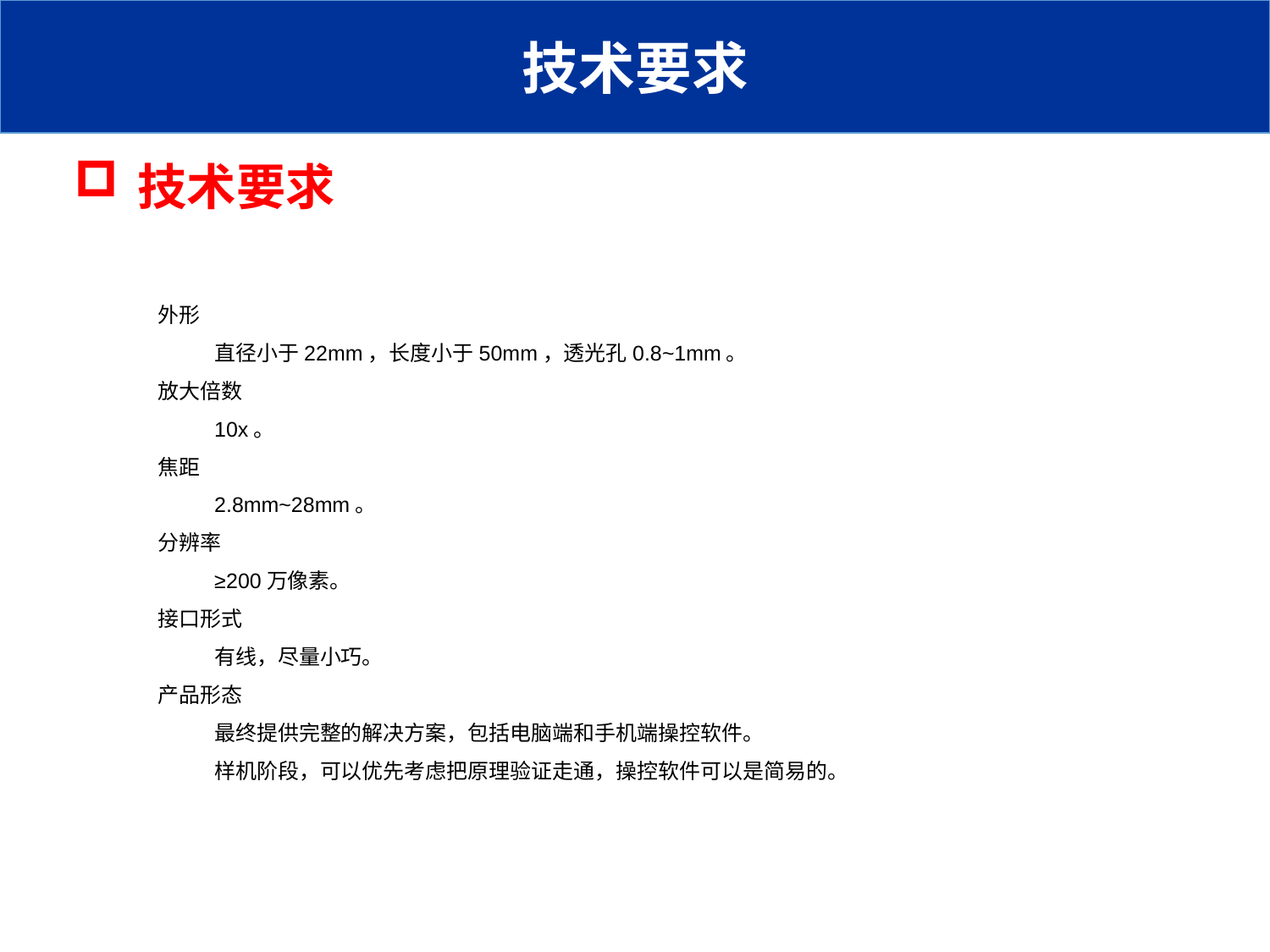

技术要求
技术要求
外形
直径小于22mm，长度小于50mm，透光孔0.8~1mm。
放大倍数
10x。
焦距
2.8mm~28mm。
分辨率
≥200万像素。
接口形式
有线，尽量小巧。
产品形态
最终提供完整的解决方案，包括电脑端和手机端操控软件。
样机阶段，可以优先考虑把原理验证走通，操控软件可以是简易的。